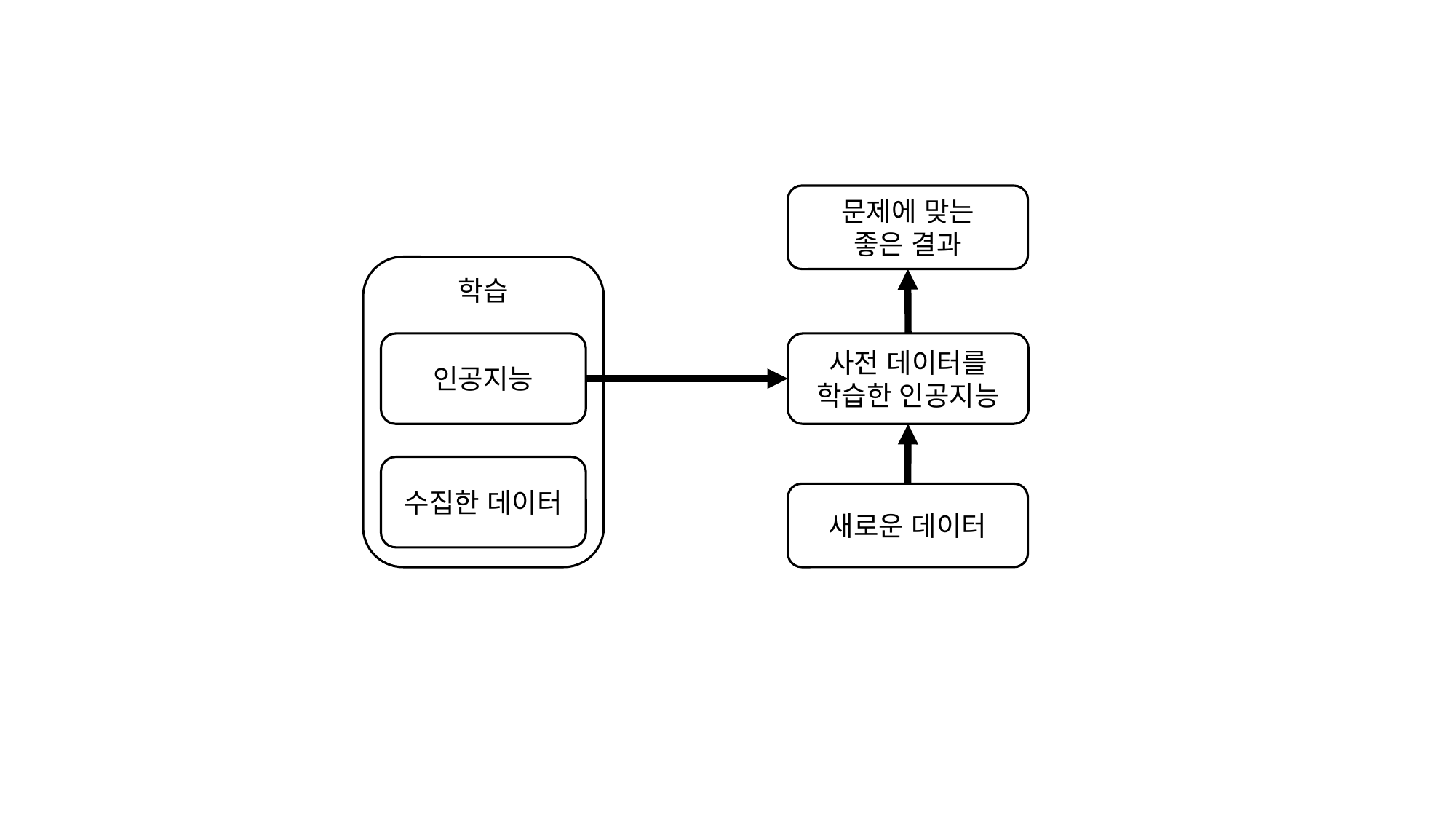

문제에 맞는
좋은 결과
학습
인공지능
사전 데이터를
학습한 인공지능
수집한 데이터
새로운 데이터